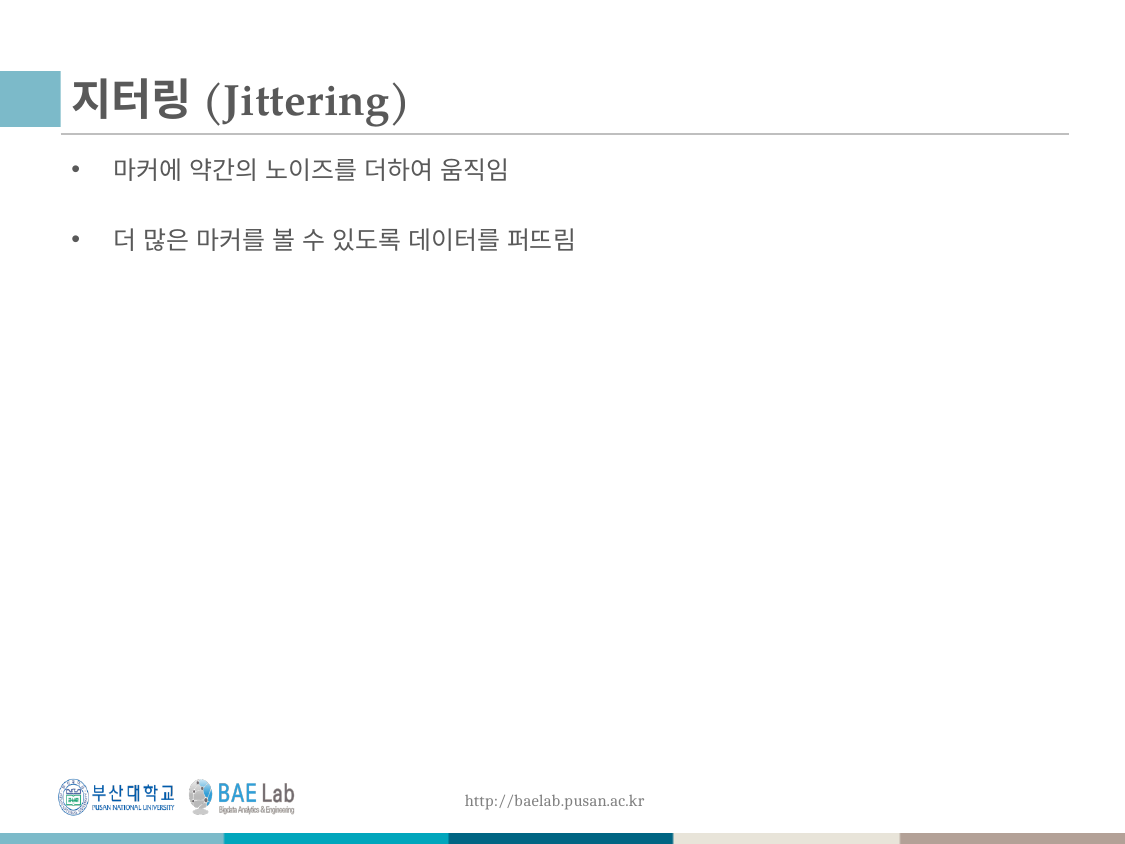

# 지터링(Jittering)
마커에 약간의 노이즈를 더하여 움직임

더 많은 마커를 볼 수 있도록 데이터를 퍼뜨림